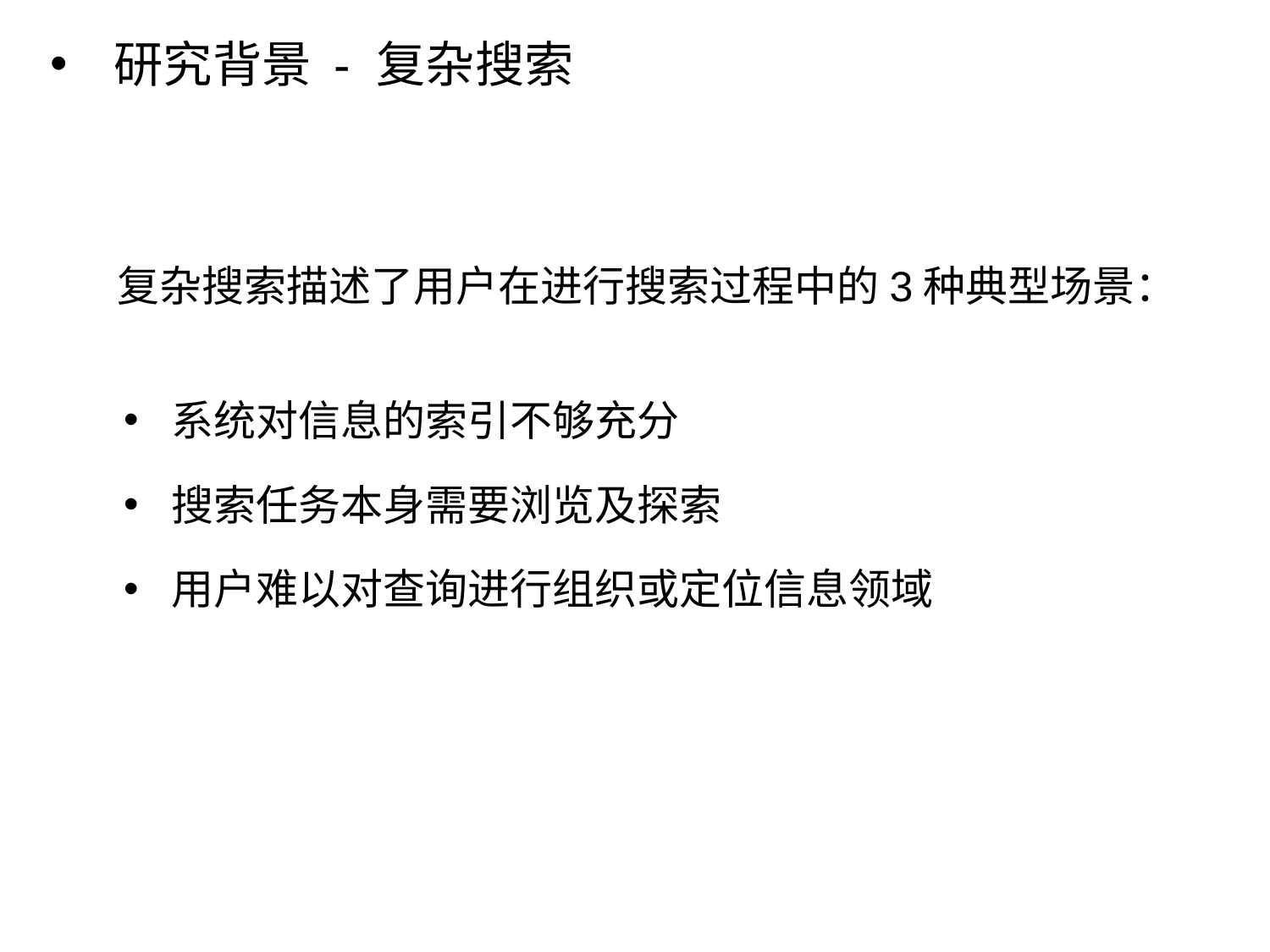

研究背景 - 复杂搜索
复杂搜索描述了用户在进行搜索过程中的3种典型场景：
系统对信息的索引不够充分
搜索任务本身需要浏览及探索
用户难以对查询进行组织或定位信息领域